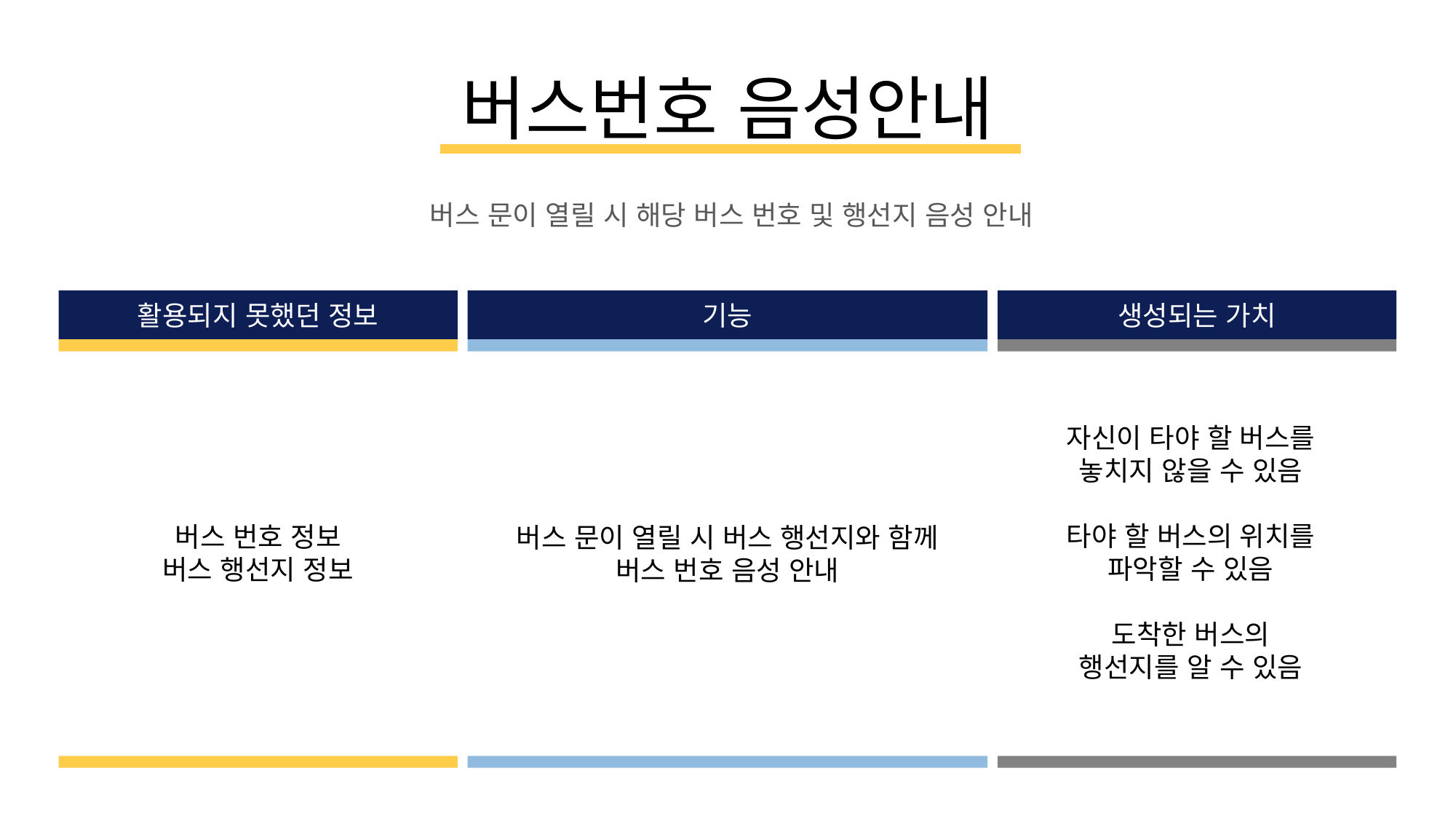

버스번호 음성안내
버스 문이 열릴 시 해당 버스 번호 및 행선지 음성 안내
활용되지 못했던 정보
기능
생성되는 가치

자신이 타야 할 버스를
놓치지 않을 수 있음

타야 할 버스의 위치를
파악할 수 있음

도착한 버스의
행선지를 알 수 있음
버스 번호 정보
버스 행선지 정보
버스 문이 열릴 시 버스 행선지와 함께
버스 번호 음성 안내